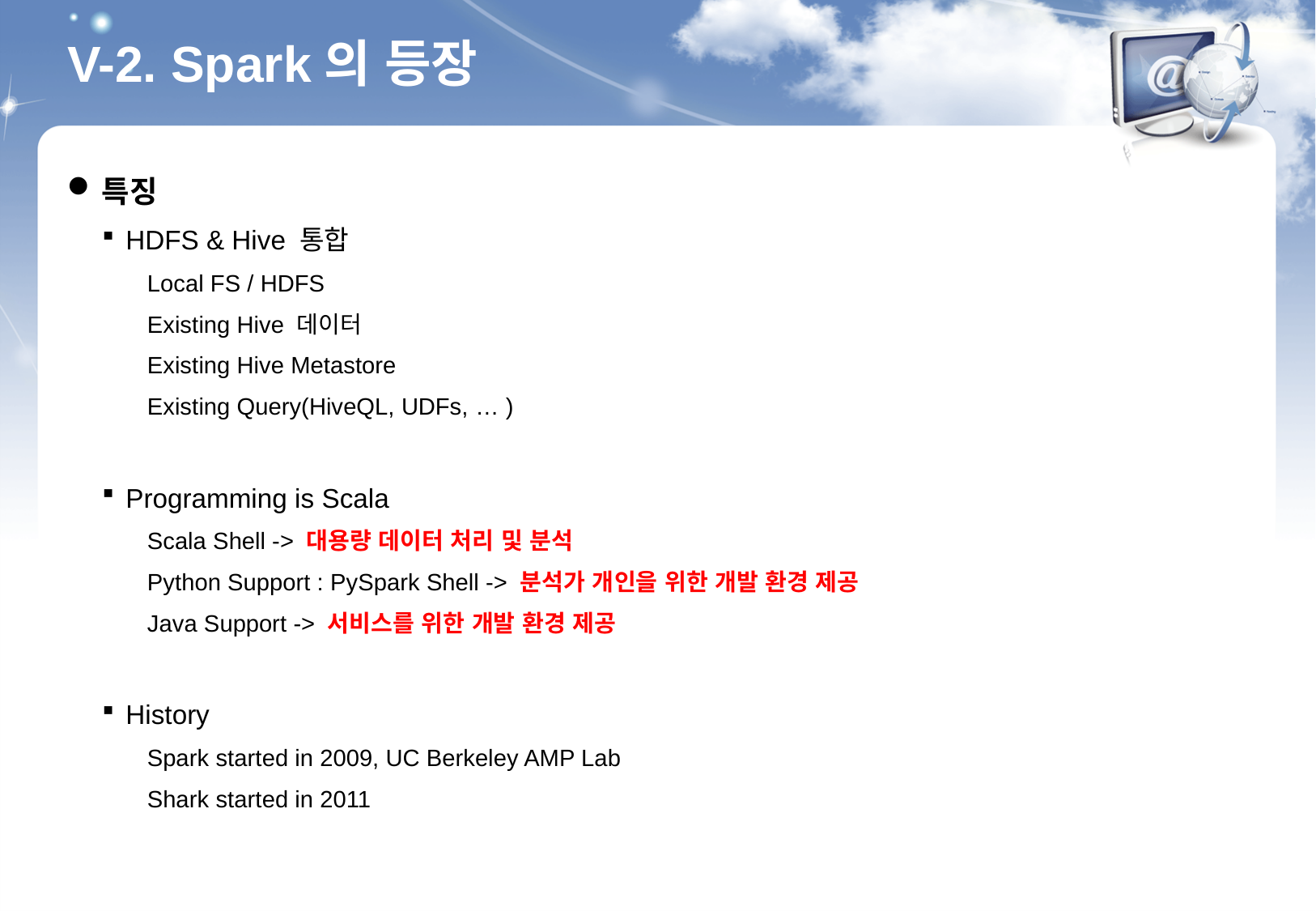

V-2. Spark의 등장
특징
HDFS & Hive 통합
Local FS / HDFS
Existing Hive 데이터
Existing Hive Metastore
Existing Query(HiveQL, UDFs, … )

Programming is Scala
Scala Shell -> 대용량 데이터 처리 및 분석
Python Support : PySpark Shell -> 분석가 개인을 위한 개발 환경 제공
Java Support -> 서비스를 위한 개발 환경 제공

History
Spark started in 2009, UC Berkeley AMP Lab
Shark started in 2011